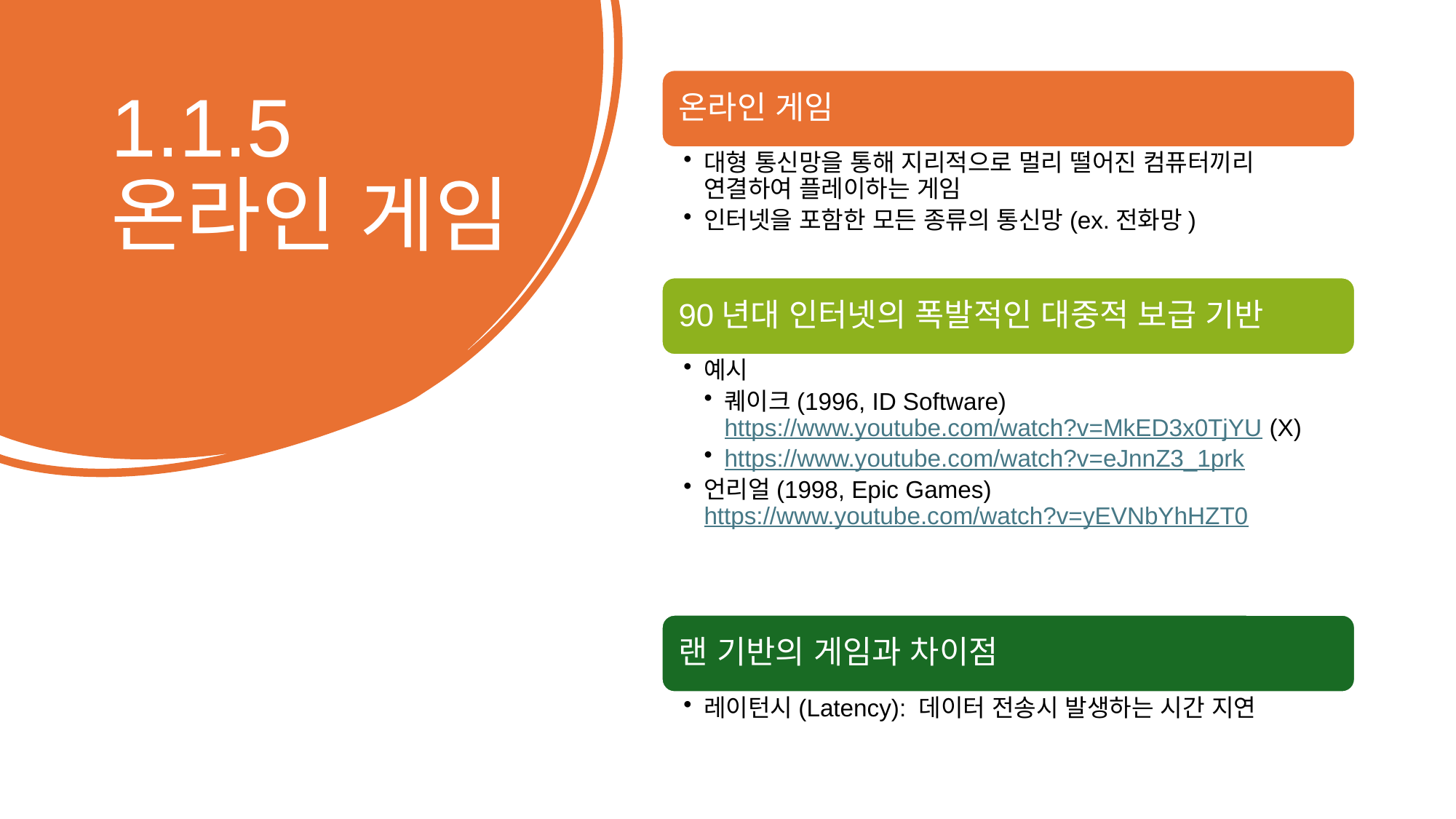

온라인 게임
대형 통신망을 통해 지리적으로 멀리 떨어진 컴퓨터끼리 연결하여 플레이하는 게임
인터넷을 포함한 모든 종류의 통신망(ex.전화망)
90년대 인터넷의 폭발적인 대중적 보급 기반
예시
퀘이크(1996, ID Software) https://www.youtube.com/watch?v=MkED3x0TjYU (X)
https://www.youtube.com/watch?v=eJnnZ3_1prk
언리얼(1998, Epic Games) https://www.youtube.com/watch?v=yEVNbYhHZT0
랜 기반의 게임과 차이점
레이턴시(Latency): 데이터 전송시 발생하는 시간 지연
# 1.1.5 온라인 게임